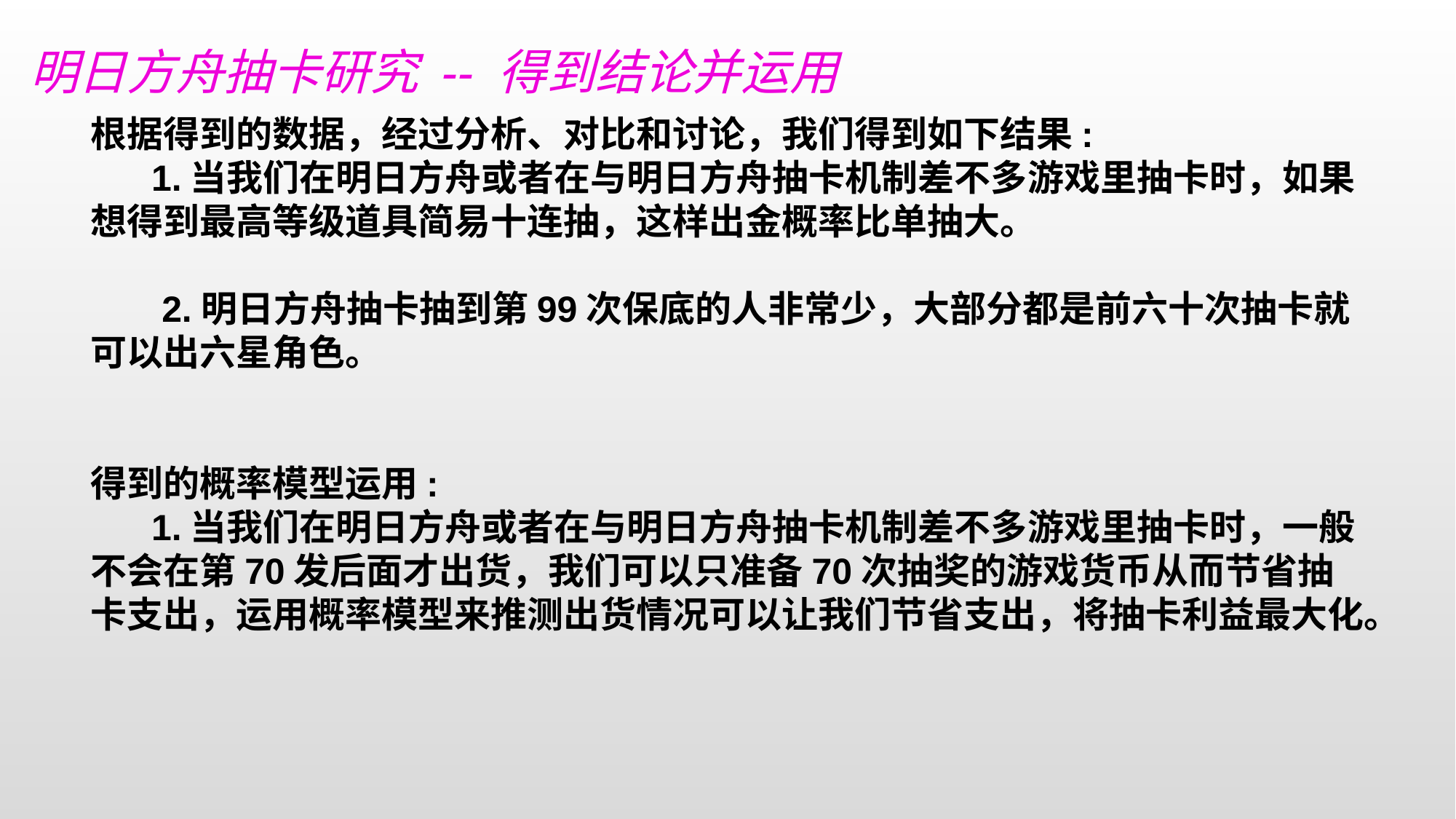

明日方舟抽卡研究 -- 得到结论并运用
根据得到的数据，经过分析、对比和讨论，我们得到如下结果:
      1.当我们在明日方舟或者在与明日方舟抽卡机制差不多游戏里抽卡时，如果想得到最高等级道具简易十连抽，这样出金概率比单抽大。

       2.明日方舟抽卡抽到第99次保底的人非常少，大部分都是前六十次抽卡就可以出六星角色。

得到的概率模型运用:
      1.当我们在明日方舟或者在与明日方舟抽卡机制差不多游戏里抽卡时，一般不会在第70发后面才出货，我们可以只准备70次抽奖的游戏货币从而节省抽卡支出，运用概率模型来推测出货情况可以让我们节省支出，将抽卡利益最大化。